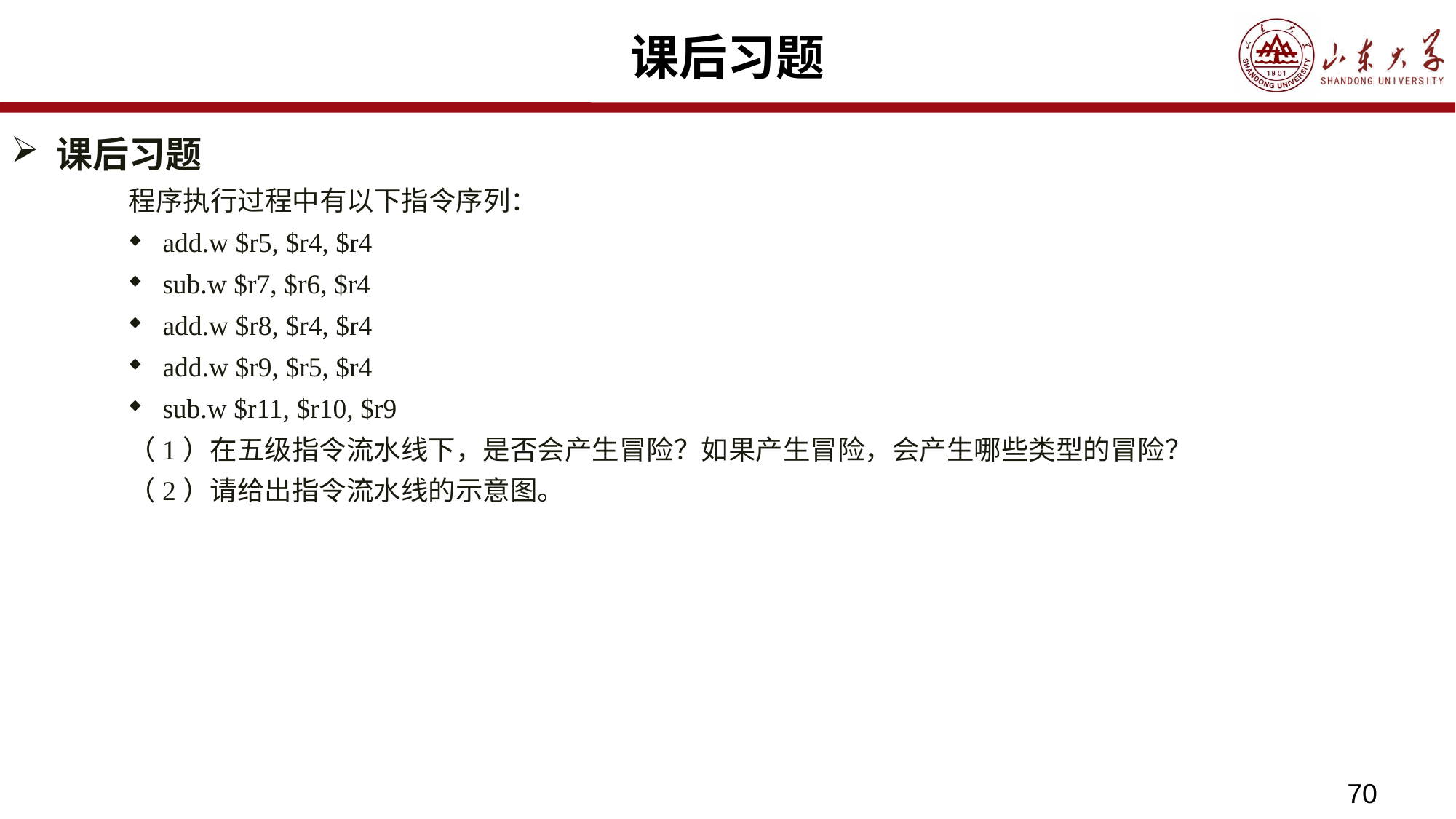

# 课后习题
课后习题
程序执行过程中有以下指令序列：
add.w $r5, $r4, $r4
sub.w $r7, $r6, $r4
add.w $r8, $r4, $r4
add.w $r9, $r5, $r4
sub.w $r11, $r10, $r9
（1）在五级指令流水线下，是否会产生冒险？如果产生冒险，会产生哪些类型的冒险？
（2）请给出指令流水线的示意图。

70